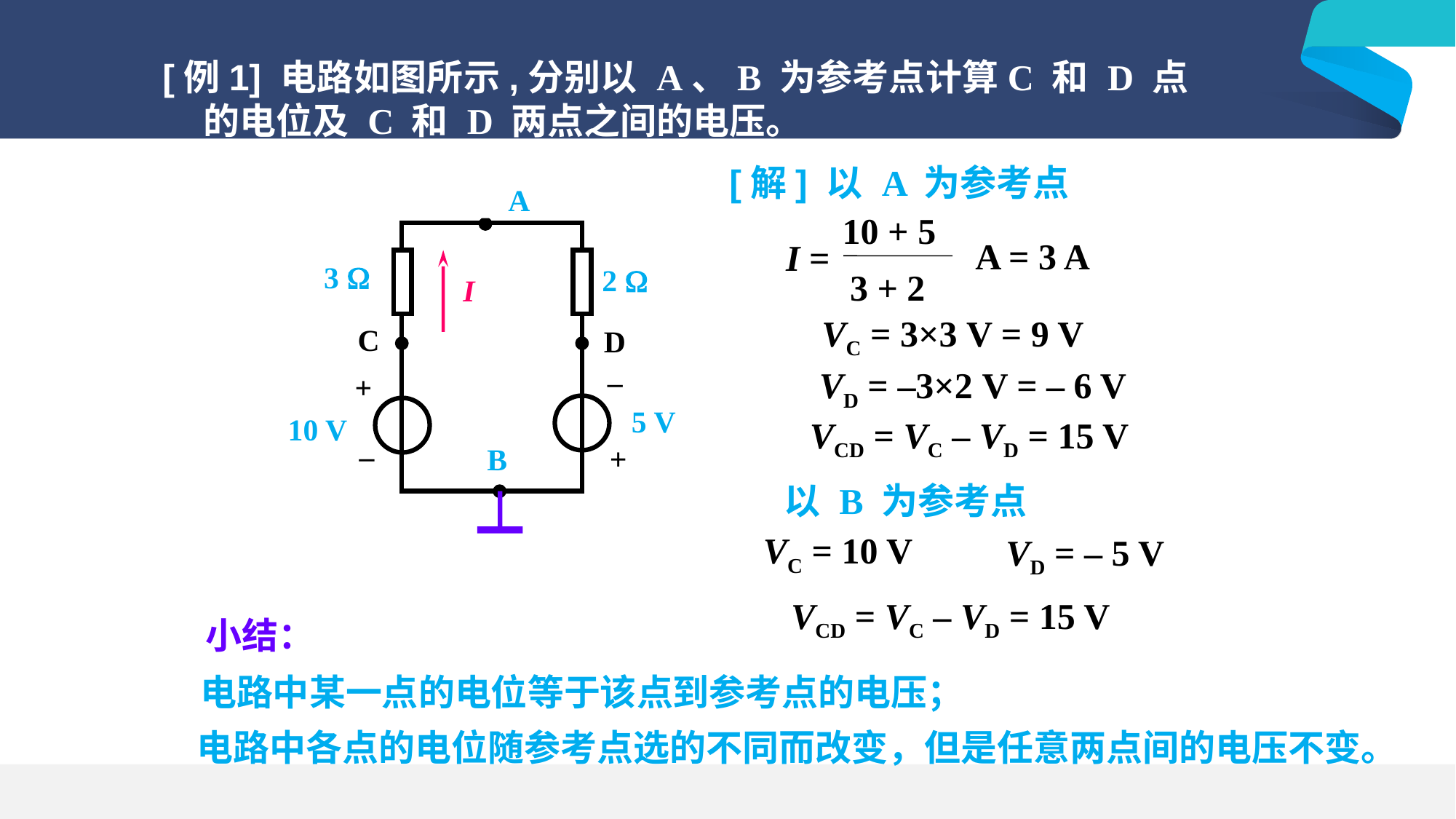

[例1] 电路如图所示,分别以 A、B 为参考点计算C 和 D 点        的电位及 C 和 D 两点之间的电压。
[解] 以 A 为参考点
A

10 + 5

3 + 2

A = 3 A
I =
3 Ω
2 Ω
I

VC = 3×3 V = 9 V
C
D

–
VD = –3×2 V = – 6 V
+

5 V

10 V
VCD = VC – VD = 15 V
–
+
B
以 B 为参考点

VC = 10 V
VD = – 5 V
VCD = VC – VD = 15 V
小结：
电路中某一点的电位等于该点到参考点的电压；
电路中各点的电位随参考点选的不同而改变，但是任意两点间的电压不变。